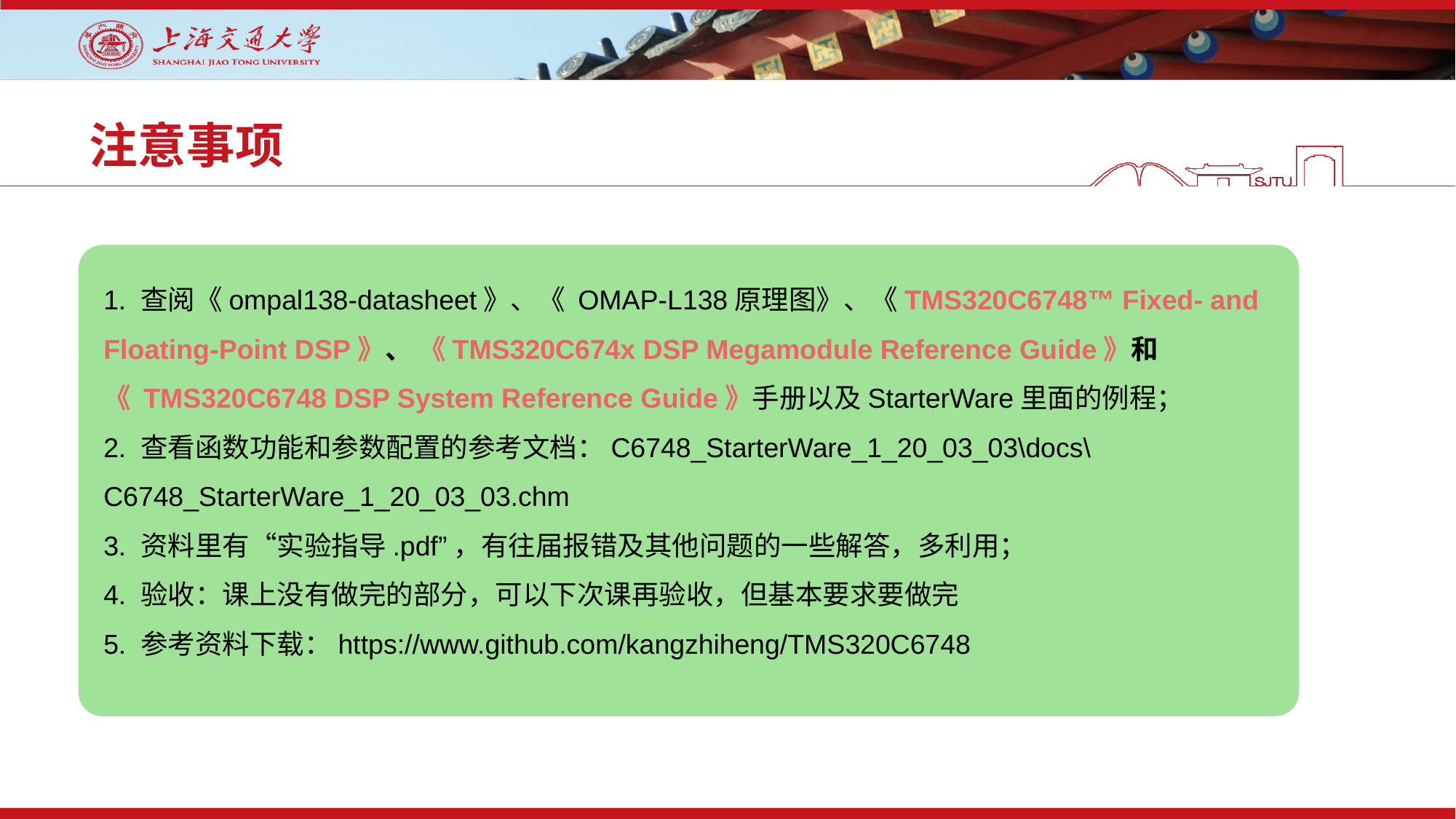

# 注意事项

1. 查阅《ompal138-datasheet》、《 OMAP-L138原理图》、《TMS320C6748™ Fixed- and Floating-Point DSP》、 《TMS320C674x DSP Megamodule Reference Guide》和《 TMS320C6748 DSP System Reference Guide》手册以及StarterWare里面的例程；
2. 查看函数功能和参数配置的参考文档：C6748_StarterWare_1_20_03_03\docs\C6748_StarterWare_1_20_03_03.chm
3. 资料里有“实验指导.pdf”，有往届报错及其他问题的一些解答，多利用；
4. 验收：课上没有做完的部分，可以下次课再验收，但基本要求要做完
5. 参考资料下载：https://www.github.com/kangzhiheng/TMS320C6748